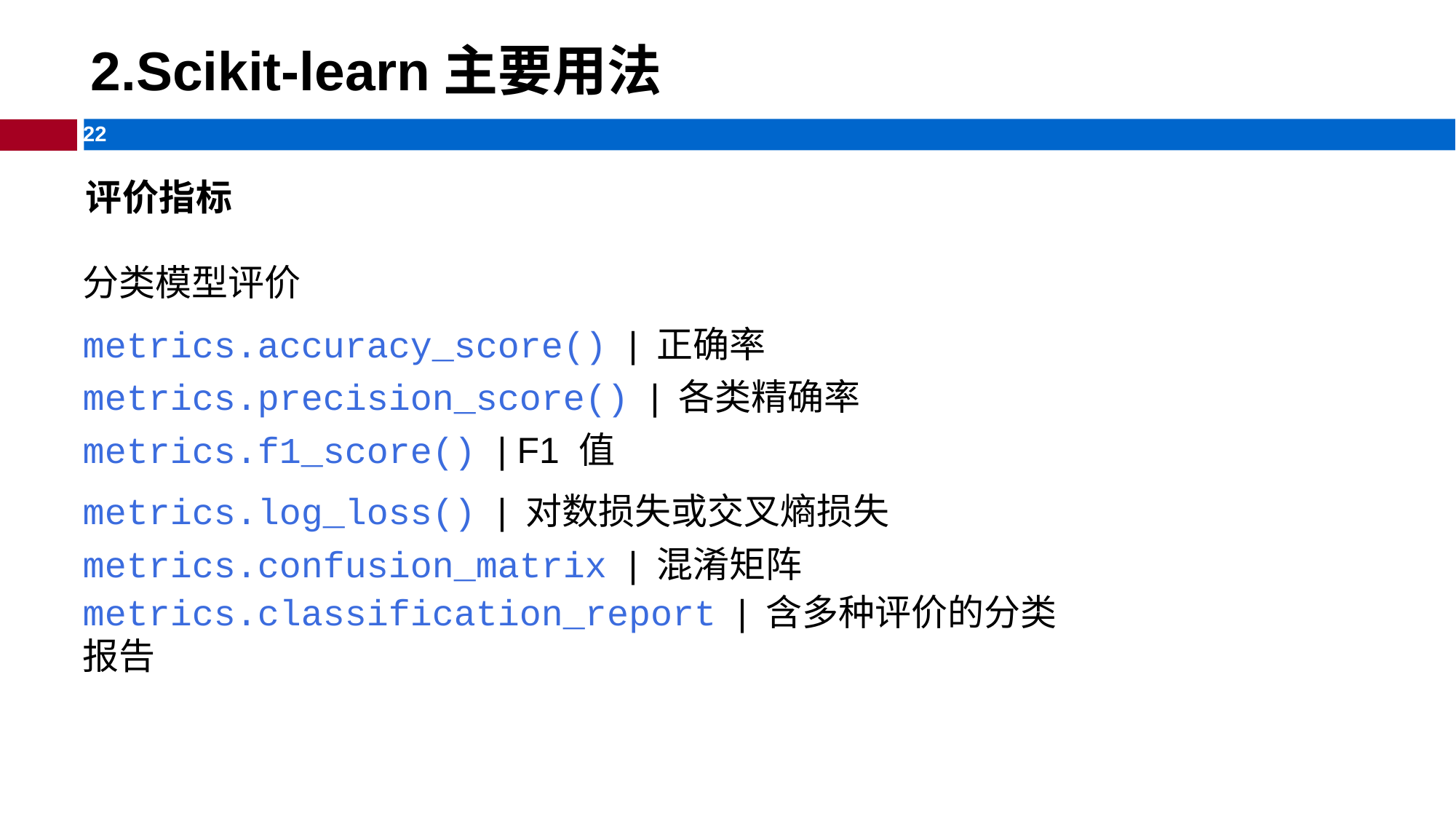

# 2.Scikit-learn主要用法
评价指标
分类模型评价
metrics.accuracy_score() | 正确率 metrics.precision_score() | 各类精确率 metrics.f1_score() | F1 值
metrics.log_loss() | 对数损失或交叉熵损失 metrics.confusion_matrix | 混淆矩阵
metrics.classification_report | 含多种评价的分类报告